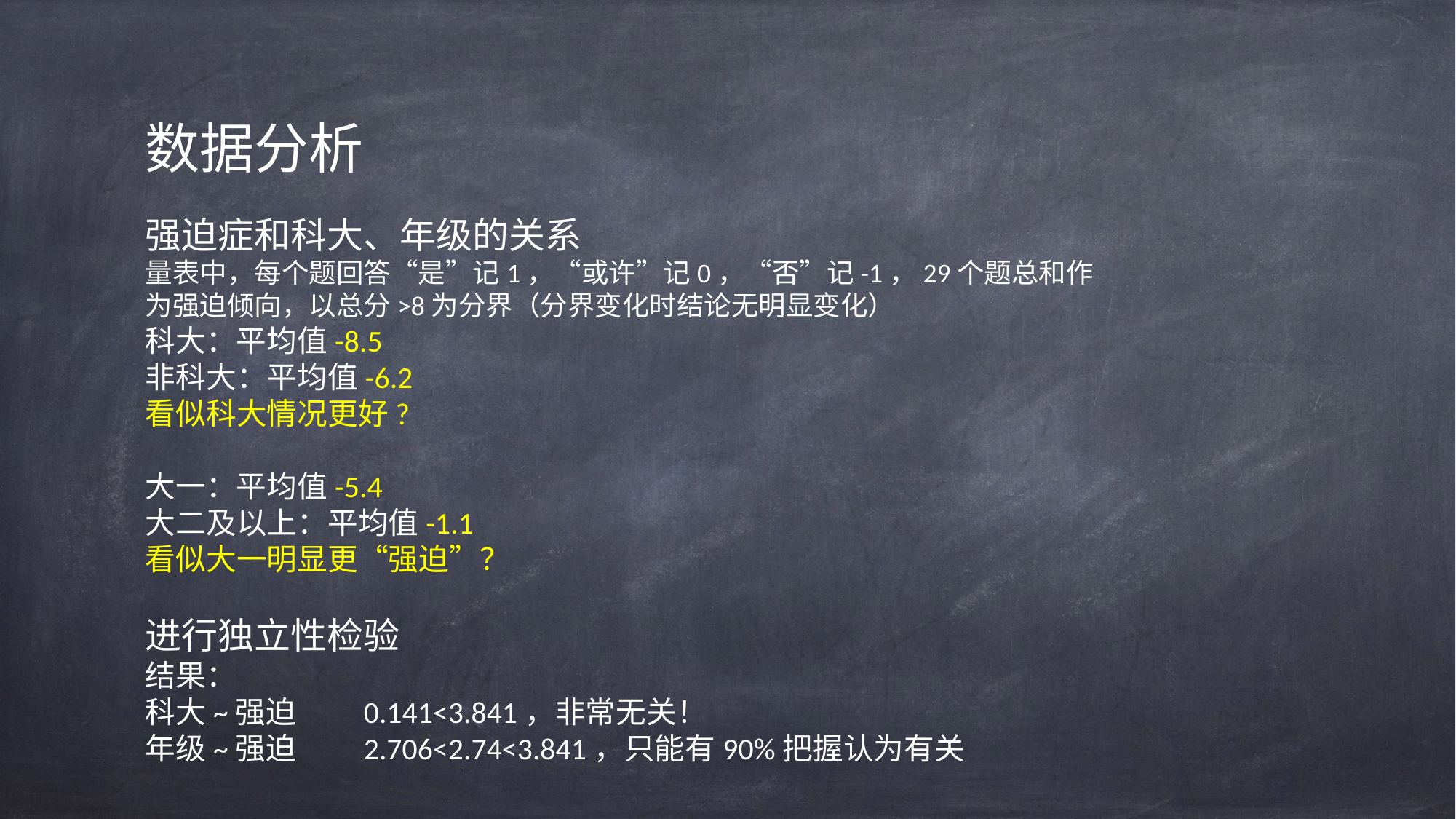

数据分析

强迫症和科大、年级的关系
量表中，每个题回答“是”记1，“或许”记0，“否”记-1，29个题总和作为强迫倾向，以总分>8为分界（分界变化时结论无明显变化）
科大：平均值-8.5
非科大：平均值-6.2
看似科大情况更好?

大一：平均值-5.4
大二及以上：平均值-1.1
看似大一明显更“强迫”？

进行独立性检验
结果：
科大~强迫	0.141<3.841，非常无关！
年级~强迫	2.706<2.74<3.841，只能有90%把握认为有关